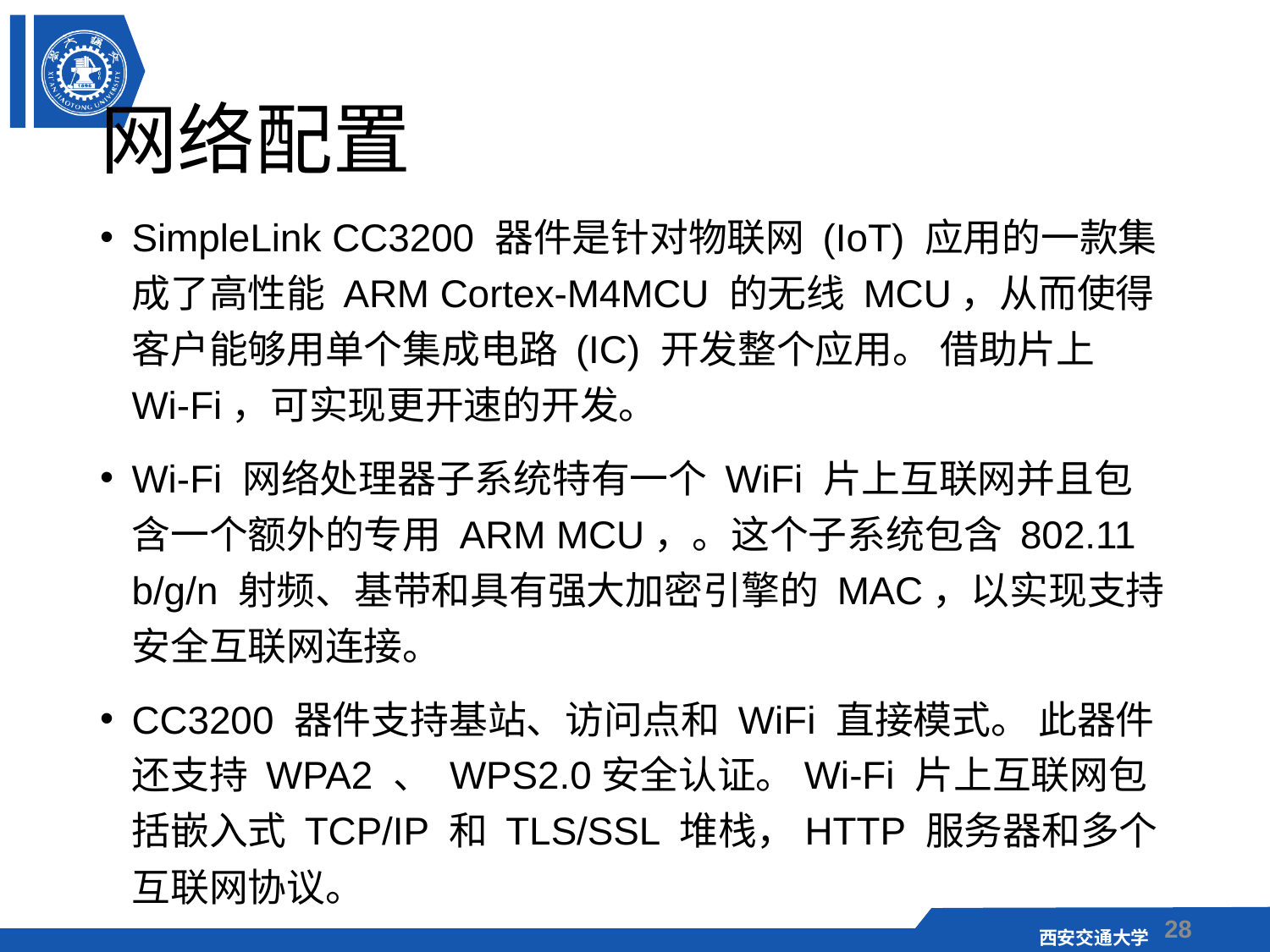

# 网络配置
SimpleLink CC3200 器件是针对物联网 (IoT) 应用的一款集成了高性能 ARM Cortex-M4MCU 的无线 MCU，从而使得客户能够用单个集成电路 (IC) 开发整个应用。 借助片上 Wi-Fi，可实现更开速的开发。
Wi-Fi 网络处理器子系统特有一个 WiFi 片上互联网并且包含一个额外的专用 ARM MCU，。这个子系统包含 802.11 b/g/n 射频、基带和具有强大加密引擎的 MAC，以实现支持安全互联网连接。
CC3200 器件支持基站、访问点和 WiFi 直接模式。 此器件还支持 WPA2 、 WPS2.0安全认证。Wi-Fi 片上互联网包括嵌入式 TCP/IP 和 TLS/SSL 堆栈，HTTP 服务器和多个互联网协议。

28